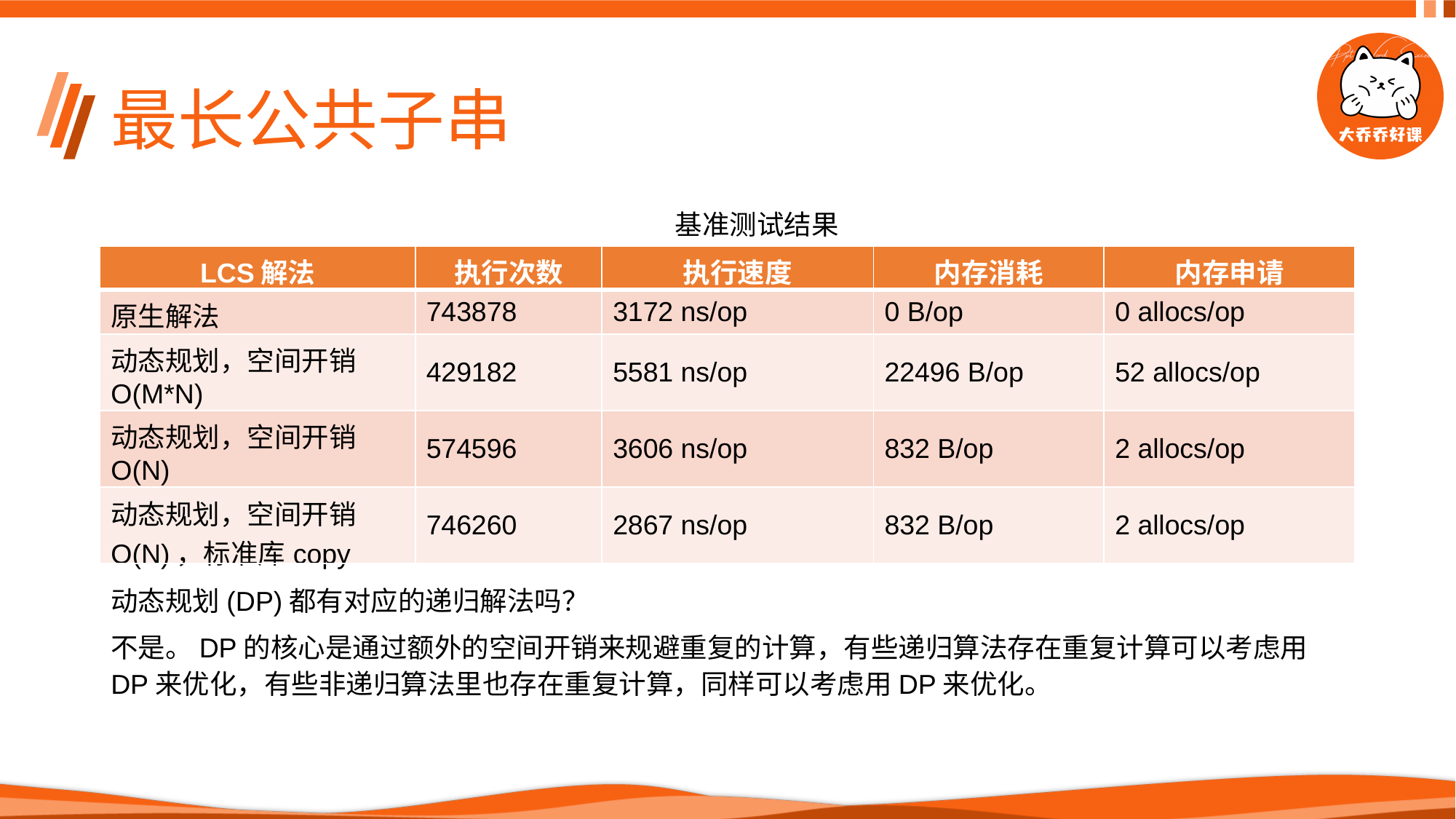

# 最长公共子串
基准测试结果
| LCS解法 | 执行次数 | 执行速度 | 内存消耗 | 内存申请 |
| --- | --- | --- | --- | --- |
| 原生解法 | 743878 | 3172 ns/op | 0 B/op | 0 allocs/op |
| 动态规划，空间开销O(M\*N) | 429182 | 5581 ns/op | 22496 B/op | 52 allocs/op |
| 动态规划，空间开销O(N) | 574596 | 3606 ns/op | 832 B/op | 2 allocs/op |
| 动态规划，空间开销O(N)，标准库copy | 746260 | 2867 ns/op | 832 B/op | 2 allocs/op |
动态规划(DP)都有对应的递归解法吗？
不是。DP的核心是通过额外的空间开销来规避重复的计算，有些递归算法存在重复计算可以考虑用DP来优化，有些非递归算法里也存在重复计算，同样可以考虑用DP来优化。